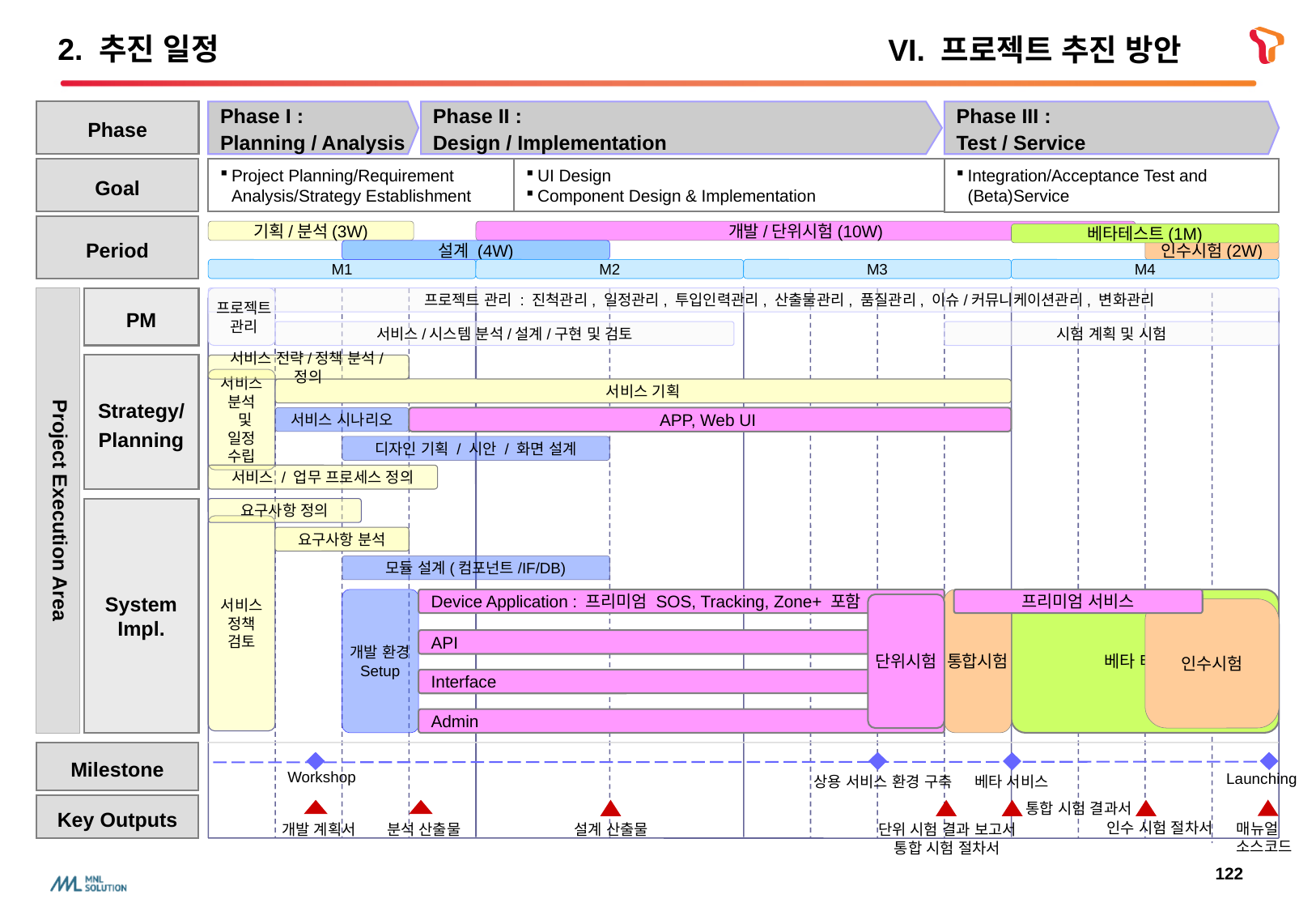

# 2. 추진 일정
VI. 프로젝트 추진 방안
Phase
Phase I :
Planning / Analysis
Phase II :
Design / Implementation
Phase III :
Test / Service
Goal
Project Planning/Requirement Analysis/Strategy Establishment
UI Design
Component Design & Implementation
Integration/Acceptance Test and (Beta)Service
Period
기획/분석(3W)
개발/단위시험(10W)
베타테스트(1M)
설계 (4W)
인수시험(2W)
M1
M2
M3
M4

                                               프로젝트 관리 : 진척관리, 일정관리, 투입인력관리, 산출물관리, 품질관리, 이슈/커뮤니케이션관리, 변화관리
Project Execution Area
PM
프로젝트
관리

서비스/시스템 분석/설계/구현 및 검토
시험 계획 및 시험
Strategy/
Planning
서비스 전략/정책 분석/정의
서비스 분석
 및
일정 수립
서비스 기획
서비스 시나리오
APP, Web UI
디자인 기획 / 시안 / 화면 설계
서비스 / 업무 프로세스 정의
System
Impl.
요구사항 정의
서비스 정책
검토
요구사항 분석
모듈 설계(컴포넌트/IF/DB)

개발 환경
Setup
베타 테스트
Device Application : 프리미엄 SOS, Tracking, Zone+ 포함
통합시험
프리미엄 서비스
단위시험
인수시험

API
Interface
Admin
Milestone

Workshop
Launching
상용 서비스 환경 구축
베타 서비스
통합 시험 결과서
Key Outputs

인수 시험 절차서
매뉴얼
소스코드
개발 계획서
분석 산출물
설계 산출물
단위 시험 결과 보고서
통합 시험 절차서